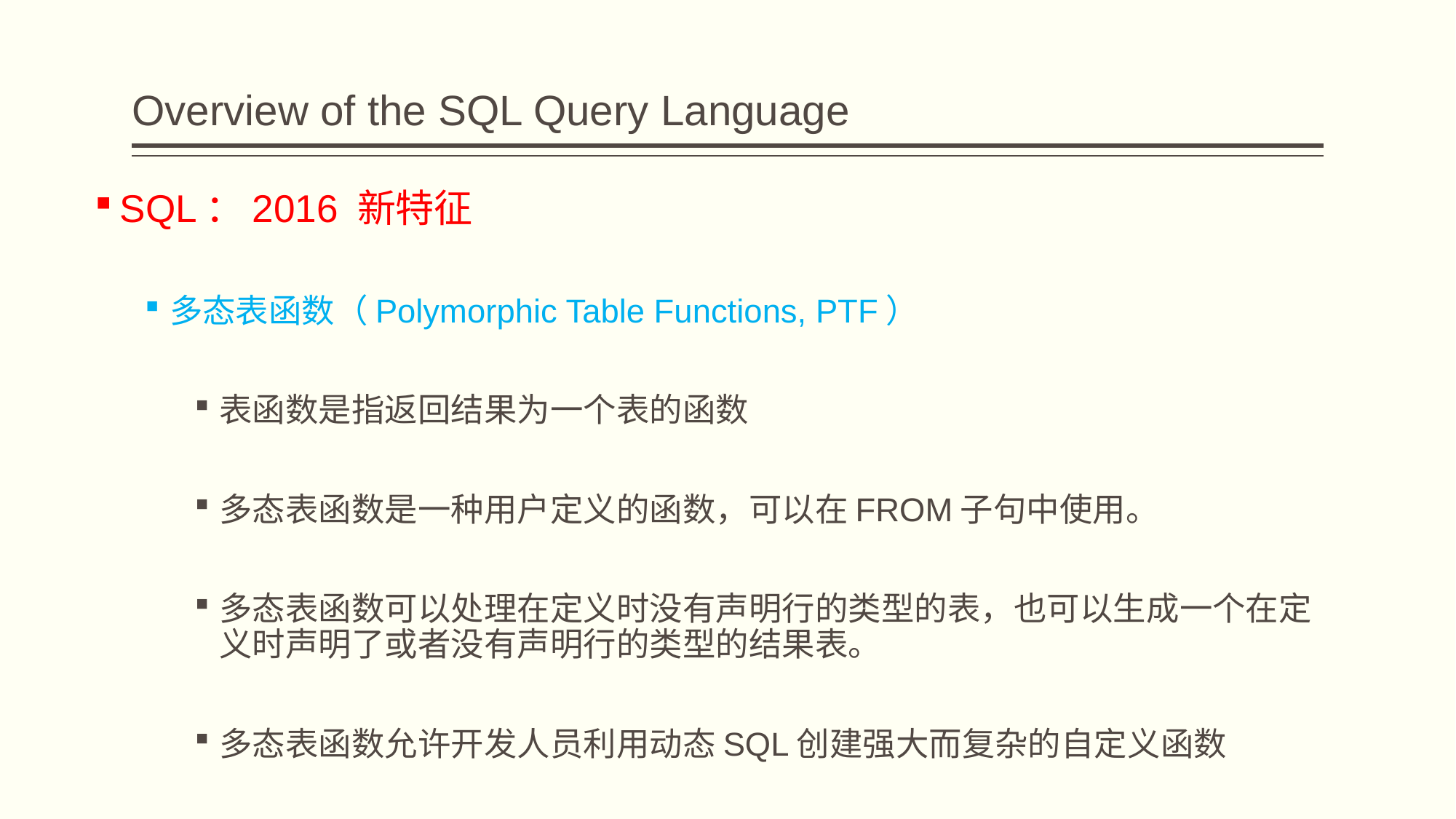

# Overview of the SQL Query Language
SQL：2016 新特征

多态表函数（Polymorphic Table Functions, PTF）

表函数是指返回结果为一个表的函数

多态表函数是一种用户定义的函数，可以在FROM子句中使用。

多态表函数可以处理在定义时没有声明行的类型的表，也可以生成一个在定义时声明了或者没有声明行的类型的结果表。

多态表函数允许开发人员利用动态SQL创建强大而复杂的自定义函数